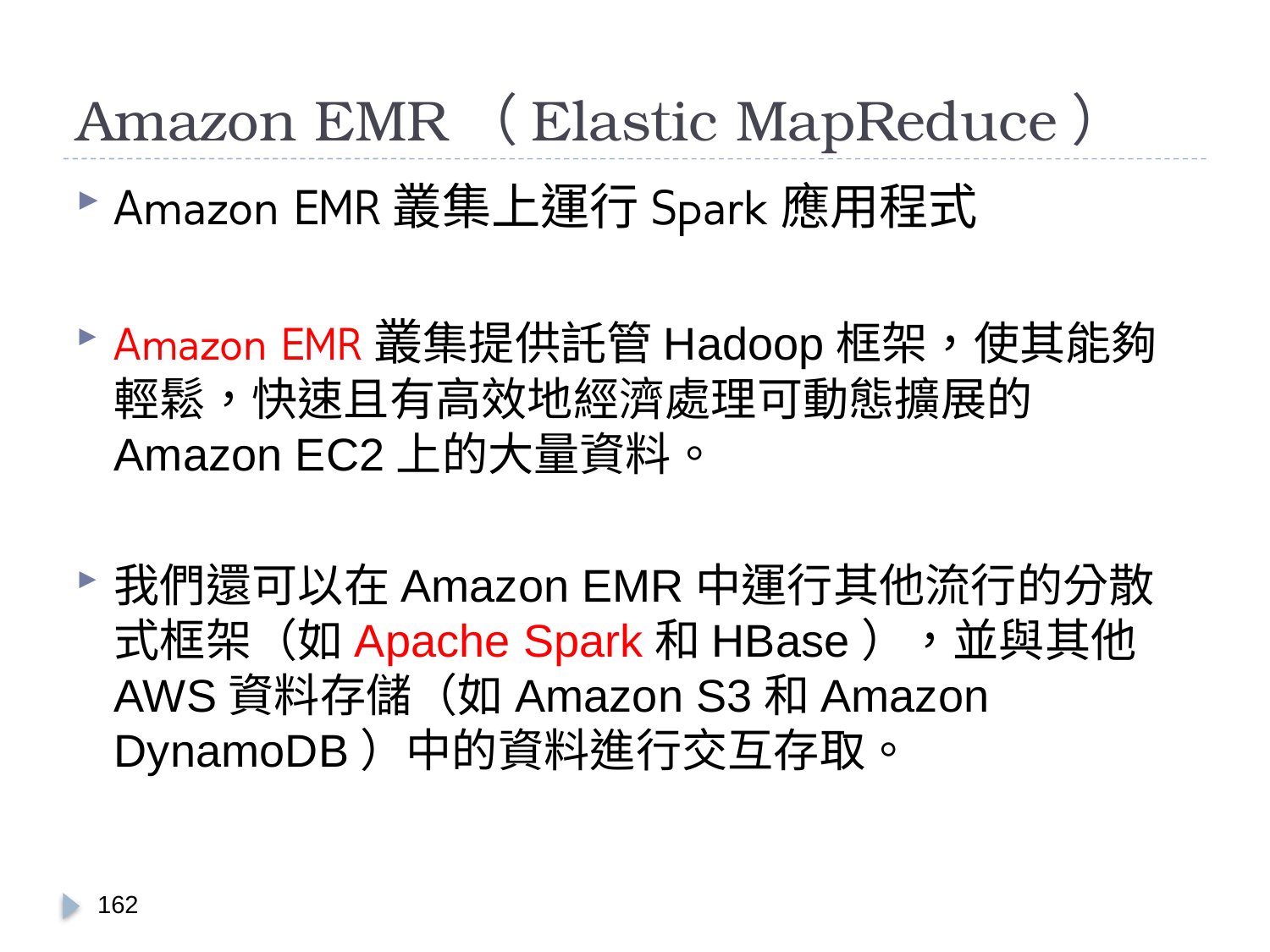

# Amazon EMR（Elastic MapReduce）
Amazon EMR叢集上運行Spark應用程式

Amazon EMR叢集提供託管Hadoop框架，使其能夠輕鬆，快速且有高效地經濟處理可動態擴展的Amazon EC2上的大量資料。

我們還可以在Amazon EMR中運行其他流行的分散式框架（如Apache Spark和HBase），並與其他AWS資料存儲（如Amazon S3和Amazon DynamoDB）中的資料進行交互存取。
162